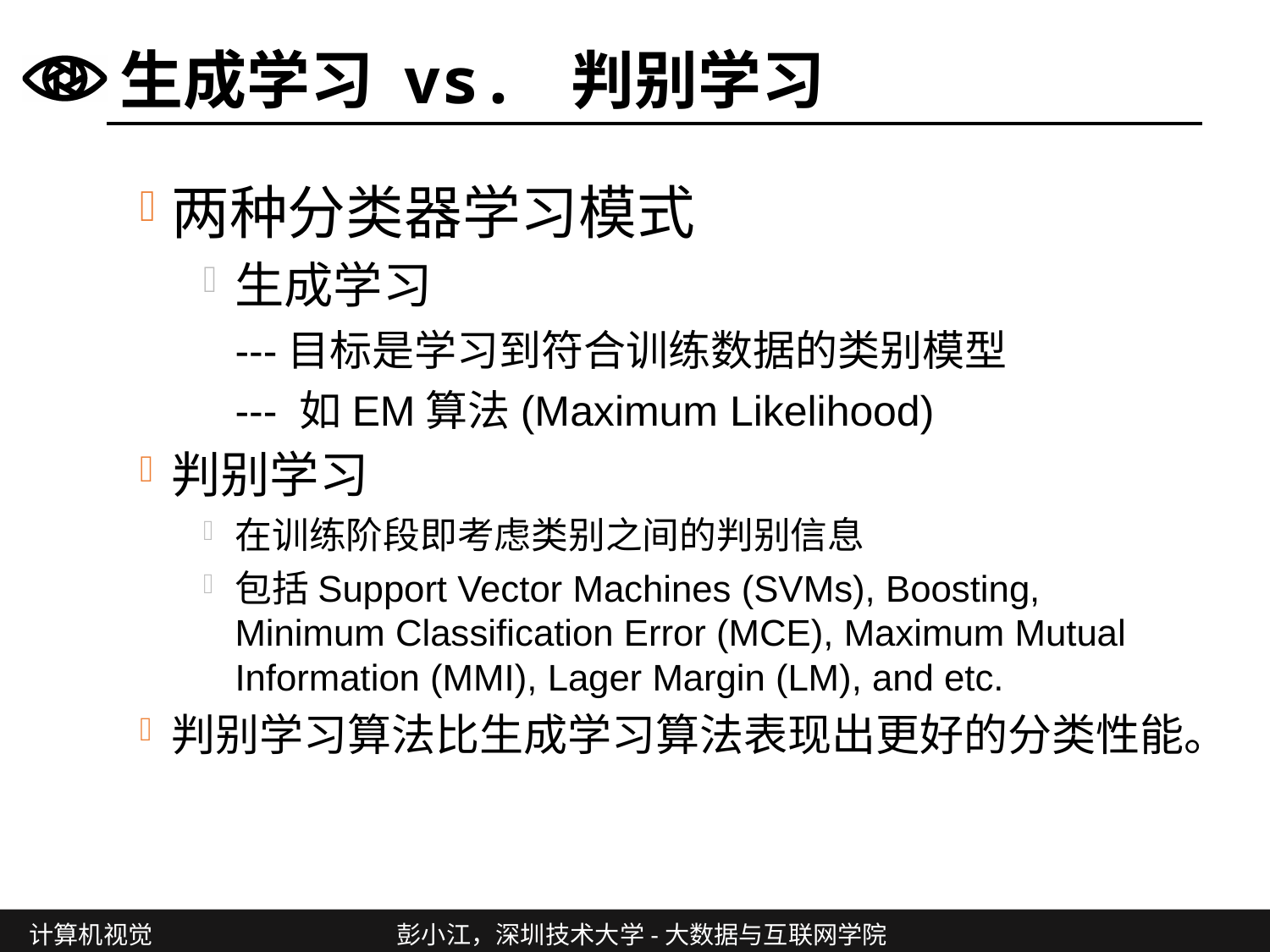

# 生成学习 vs. 判别学习
两种分类器学习模式
生成学习
	---目标是学习到符合训练数据的类别模型
	--- 如EM算法(Maximum Likelihood)
判别学习
在训练阶段即考虑类别之间的判别信息
包括Support Vector Machines (SVMs), Boosting, Minimum Classification Error (MCE), Maximum Mutual Information (MMI), Lager Margin (LM), and etc.
判别学习算法比生成学习算法表现出更好的分类性能。